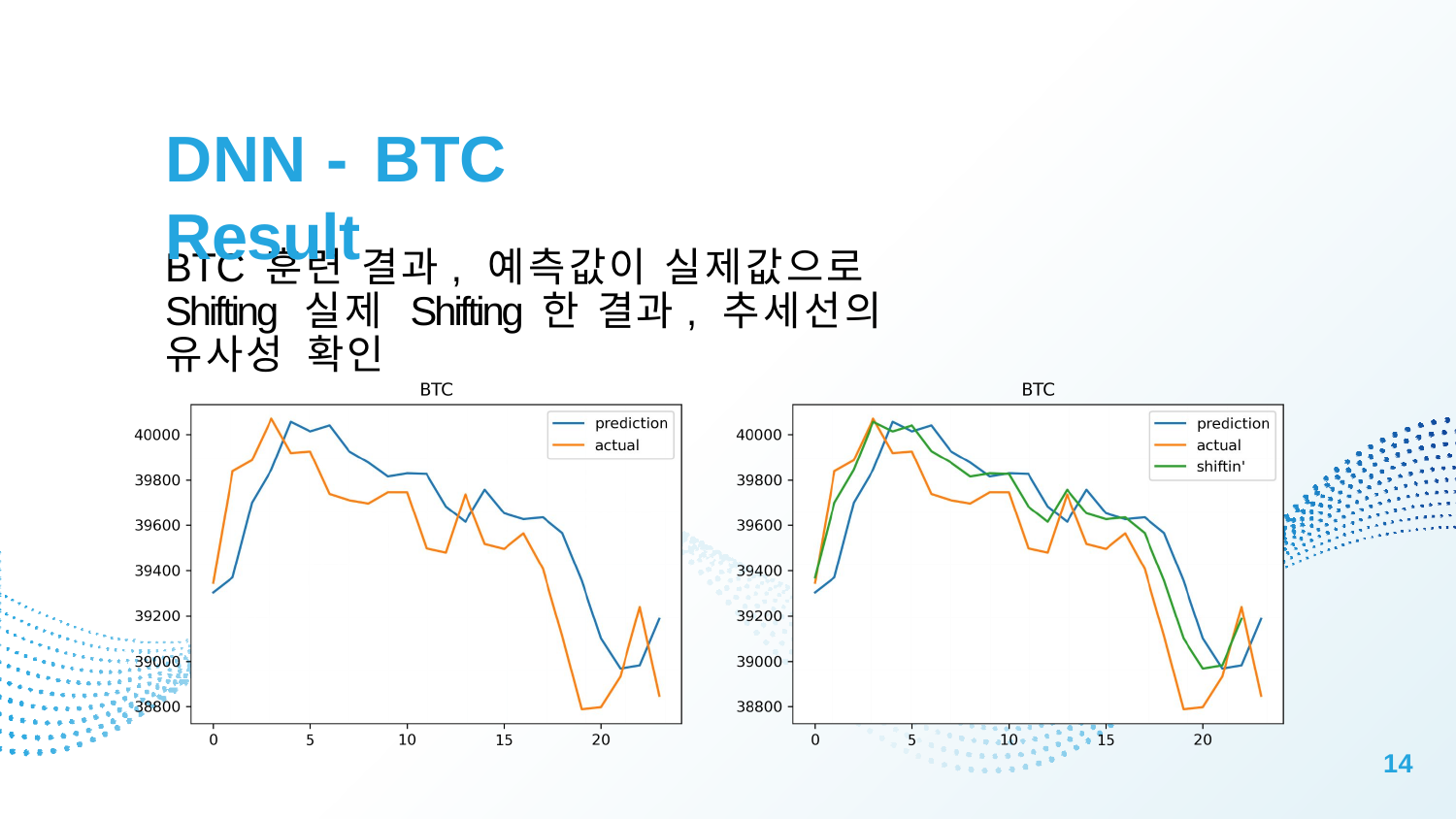

DNN - BTC Result
BTC 훈련 결과, 예측값이 실제값으로 Shifting  실제 Shifting 한 결과, 추세선의 유사성 확인

14